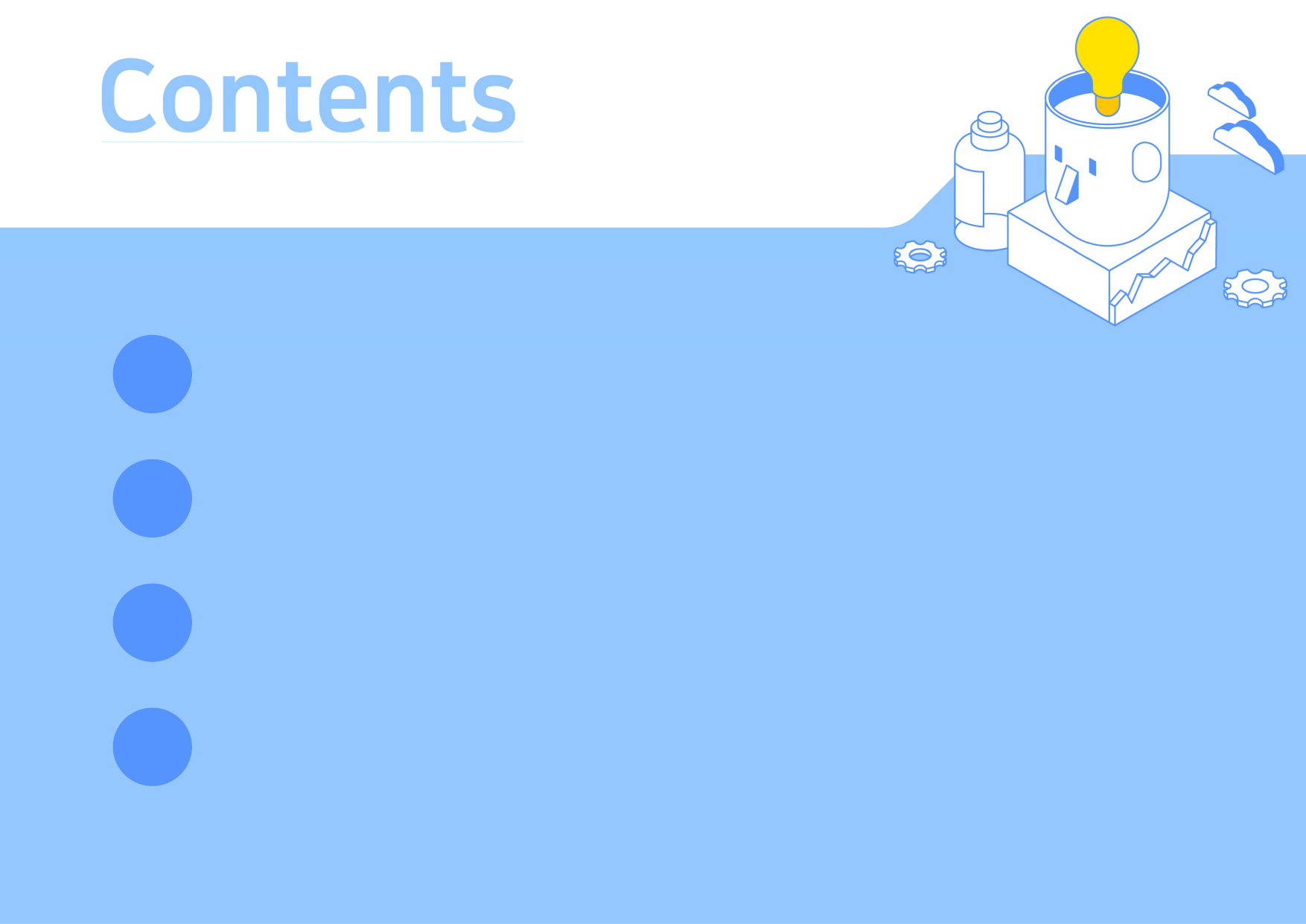

Ⅰ
문제 정의
Ⅱ
구현 방법 & 알고리즘
Ⅲ
코드 & 결과
Ⅳ
역할 분담 & 소감